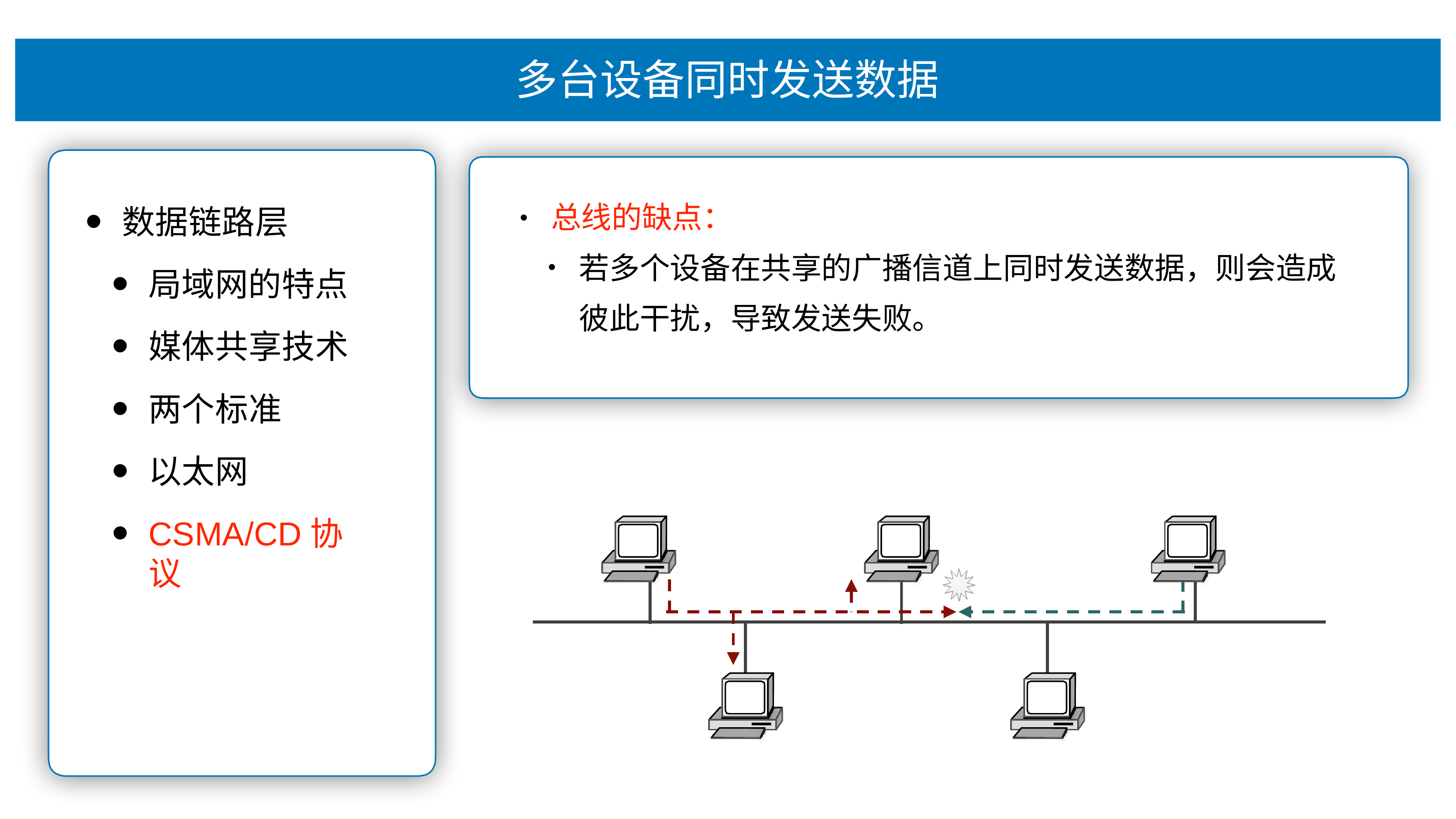

# 多台设备同时发送数据

总线的缺点：
若多个设备在共享的⼴播信道上同时发送数据，则会造成 彼此⼲扰，导致发送失败。
数据链路层
局域⽹的特点
媒体共享技术
两个标准
以太⽹
CSMA/CD协议
•